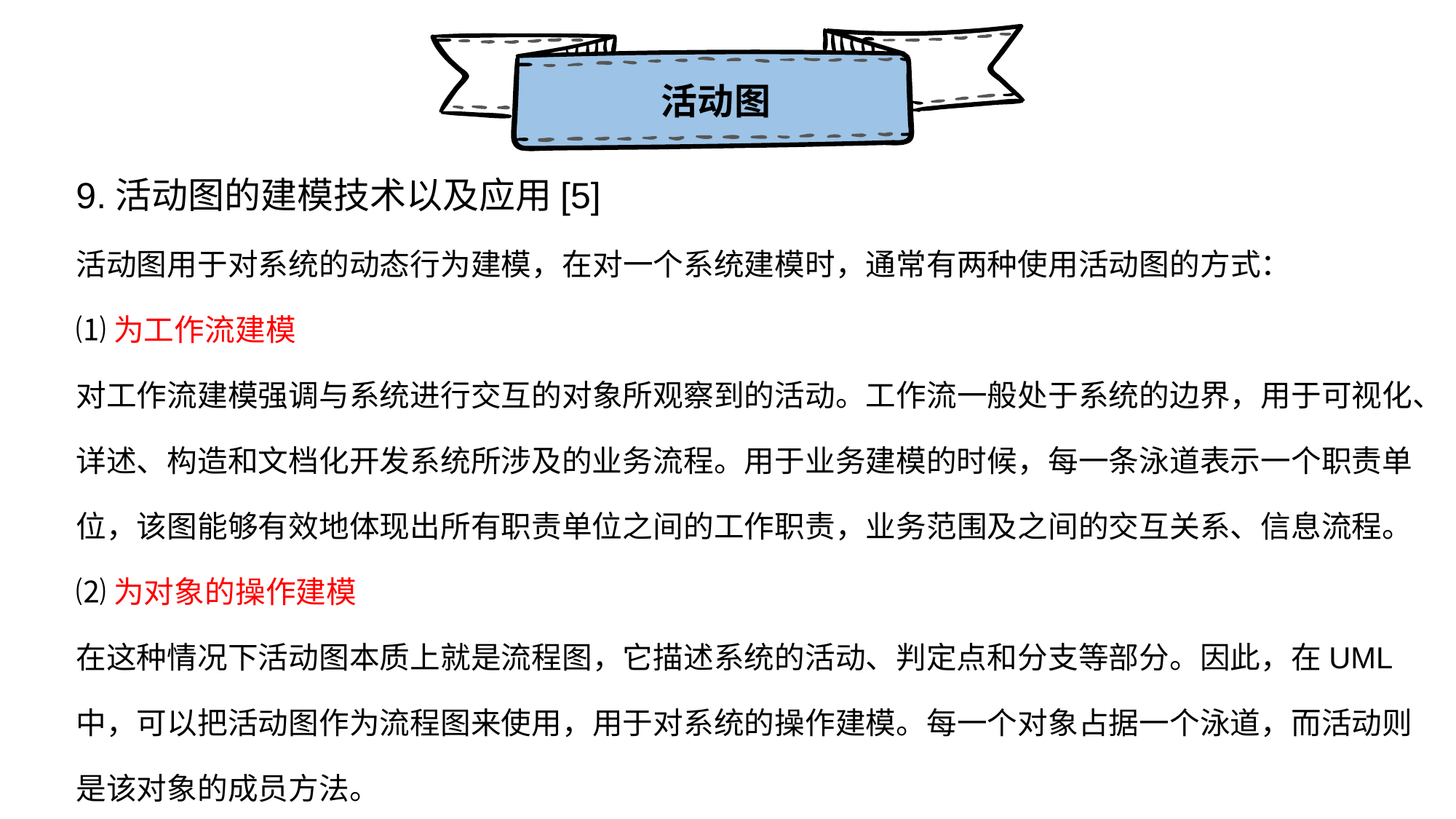

活动图
9.活动图的建模技术以及应用[5]
活动图用于对系统的动态行为建模，在对一个系统建模时，通常有两种使用活动图的方式：
⑴为工作流建模
对工作流建模强调与系统进行交互的对象所观察到的活动。工作流一般处于系统的边界，用于可视化、详述、构造和文档化开发系统所涉及的业务流程。用于业务建模的时候，每一条泳道表示一个职责单位，该图能够有效地体现出所有职责单位之间的工作职责，业务范围及之间的交互关系、信息流程。
⑵为对象的操作建模
在这种情况下活动图本质上就是流程图，它描述系统的活动、判定点和分支等部分。因此，在UML中，可以把活动图作为流程图来使用，用于对系统的操作建模。每一个对象占据一个泳道，而活动则是该对象的成员方法。